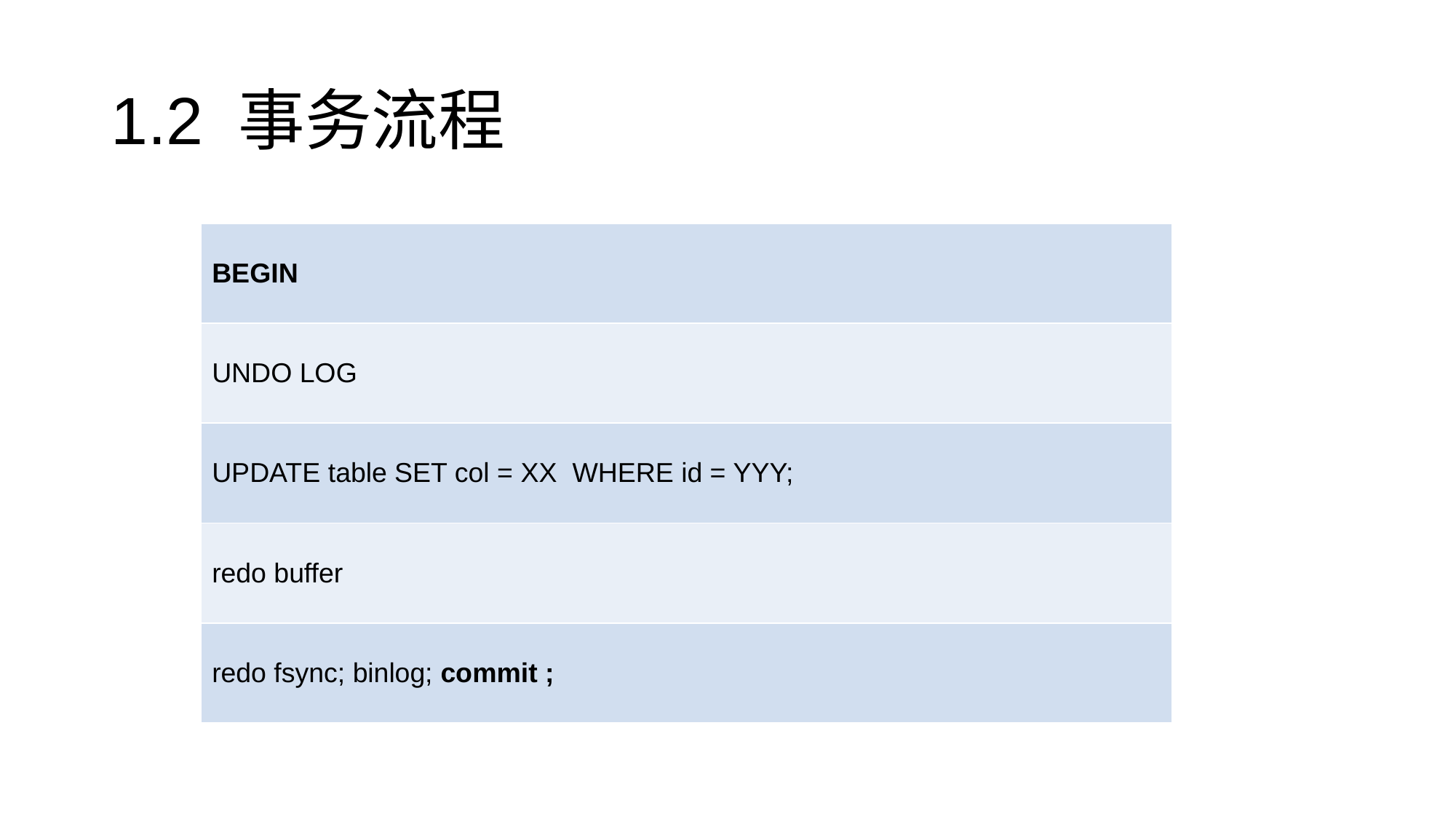

# 1.2 事务流程
| BEGIN |
| --- |
| UNDO LOG |
| UPDATE table SET col = XX WHERE id = YYY; |
| redo buffer |
| redo fsync; binlog; commit ; |